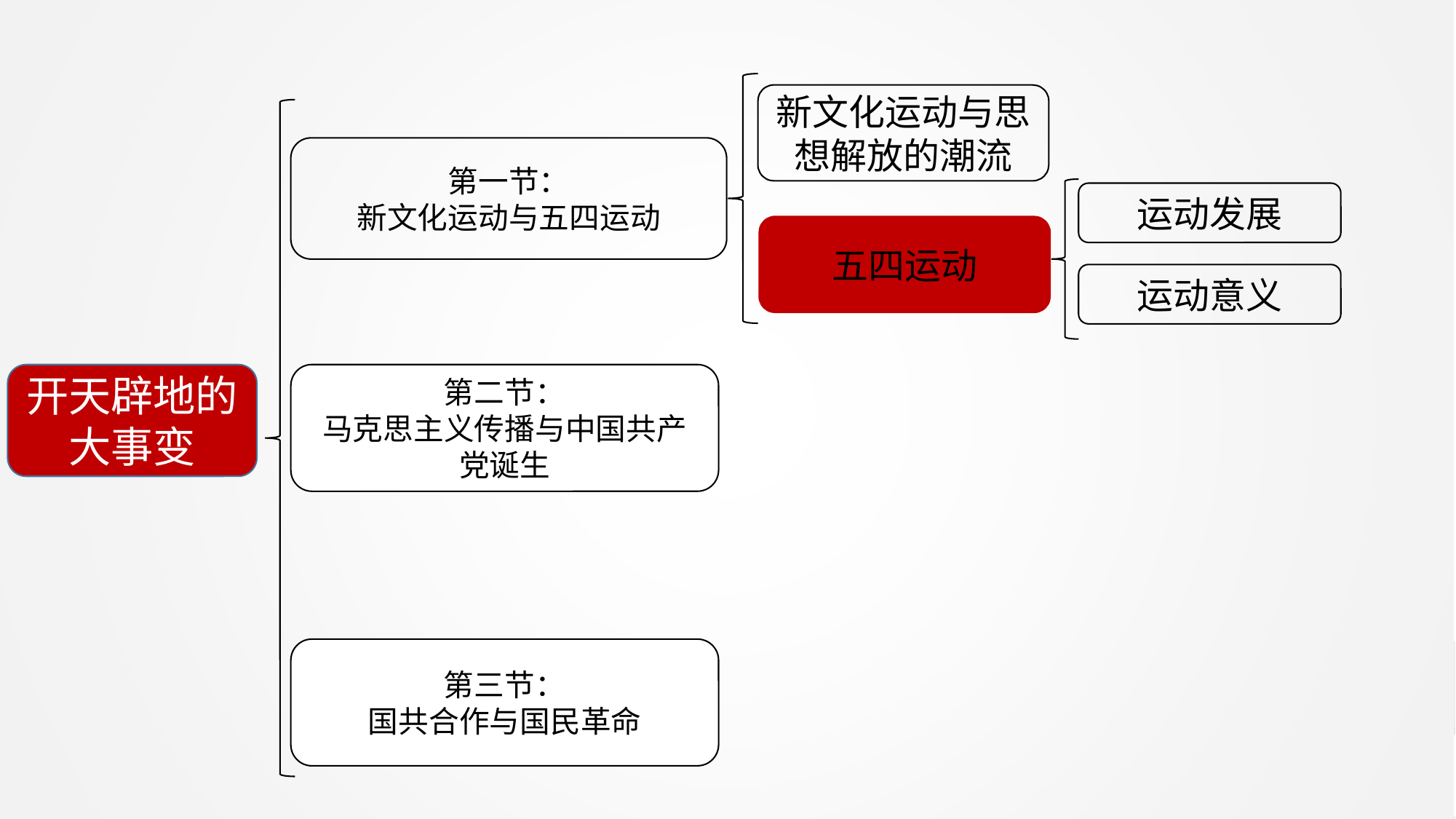

新文化运动与思想解放的潮流

第一节：
新文化运动与五四运动

运动发展
五四运动
运动意义
开天辟地的大事变
第二节：
马克思主义传播与中国共产党诞生
第三节：
国共合作与国民革命